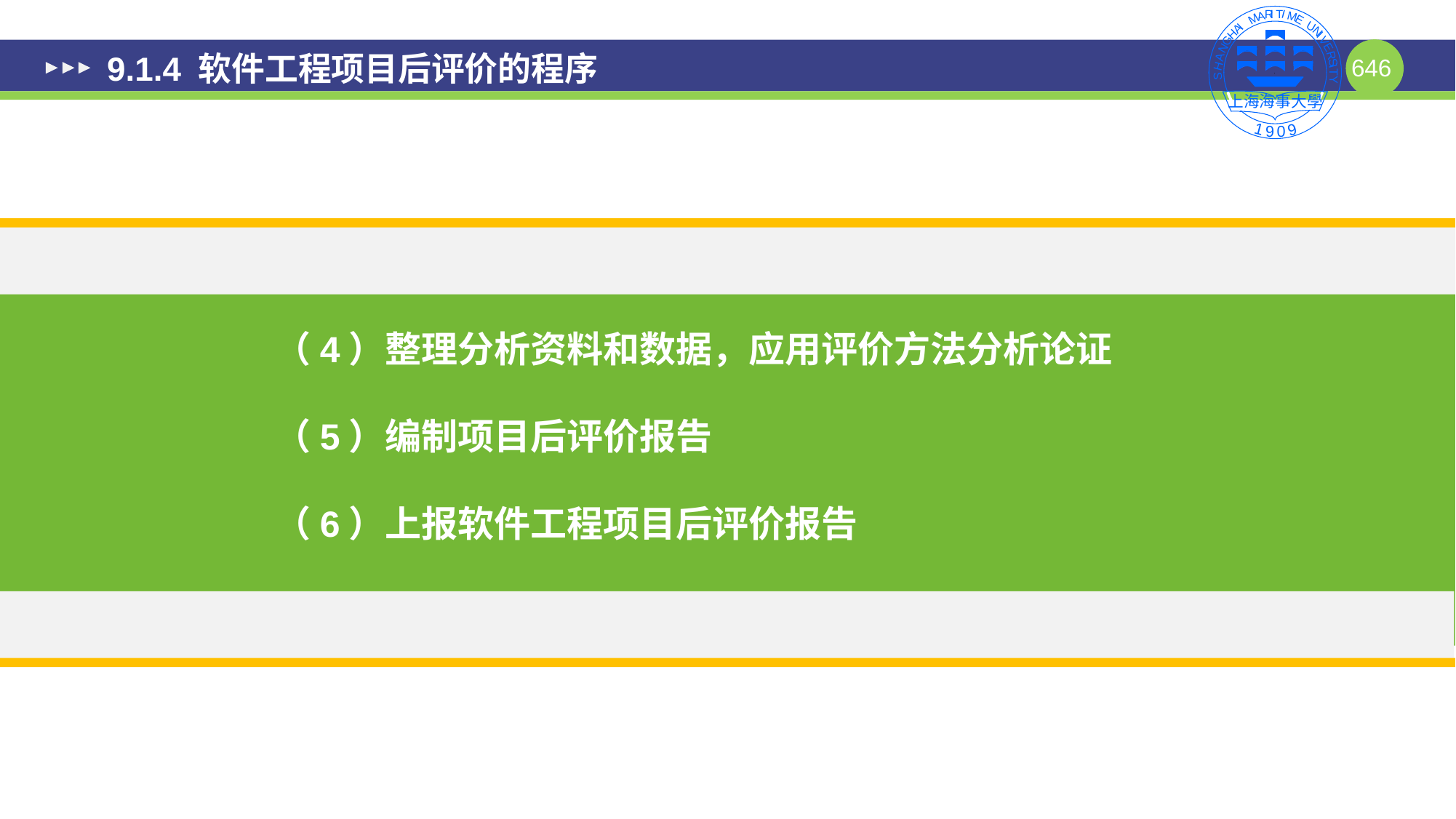

# 9.1.4 软件工程项目后评价的程序

（4）整理分析资料和数据，应用评价方法分析论证

（5）编制项目后评价报告

（6）上报软件工程项目后评价报告

646